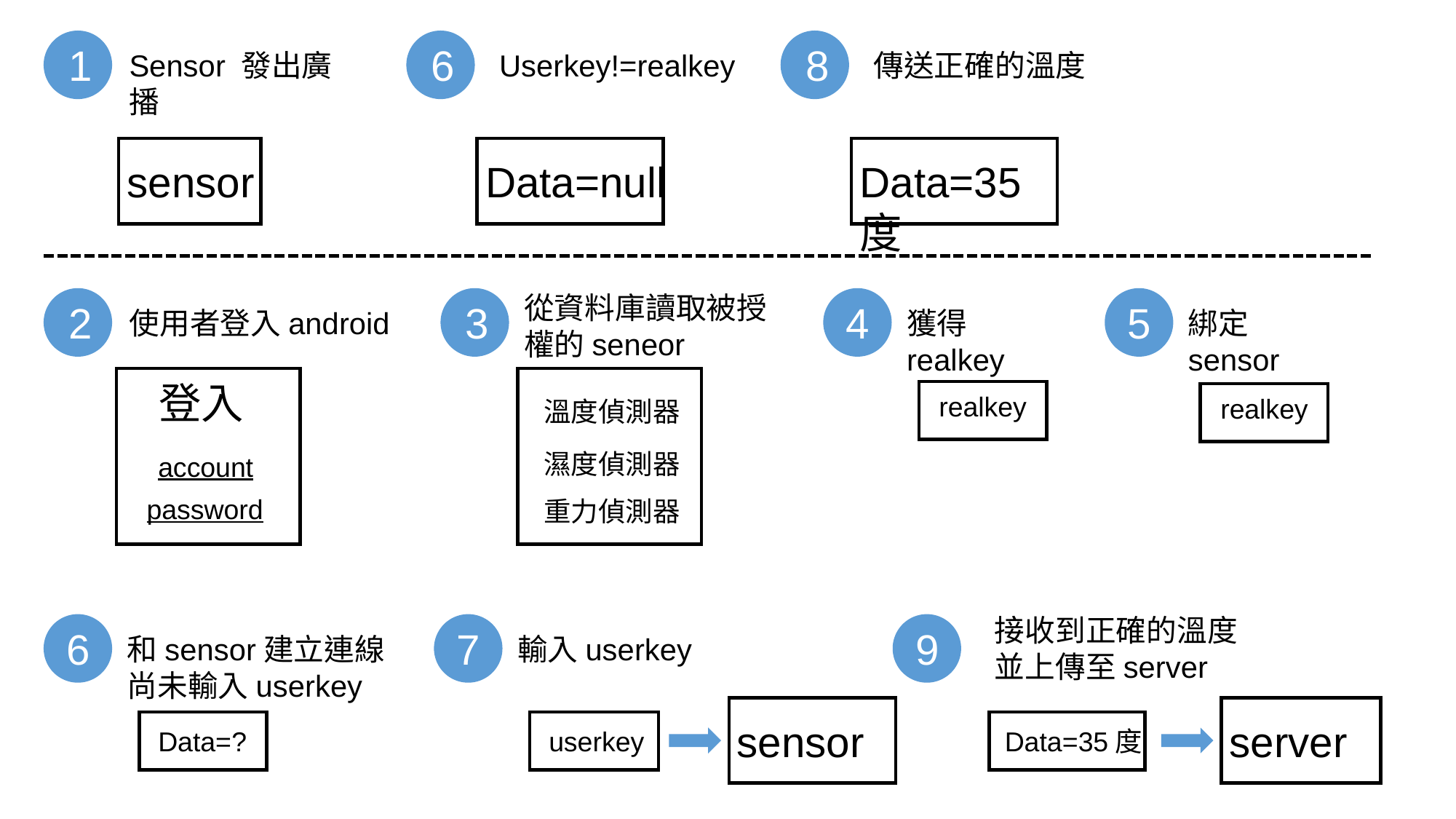

1
6
8
Sensor 發出廣播
Userkey!=realkey
傳送正確的溫度

sensor

Data=null

Data=35度
從資料庫讀取被授
權的seneor

2
3
4
5
使用者登入android
獲得realkey
綁定sensor

登入

realkey
realkey
溫度偵測器
濕度偵測器
account
password
重力偵測器
接收到正確的溫度
並上傳至server

6
7
9
和sensor建立連線
尚未輸入userkey
輸入userkey

sensor

server

Data=?
userkey
Data=35度